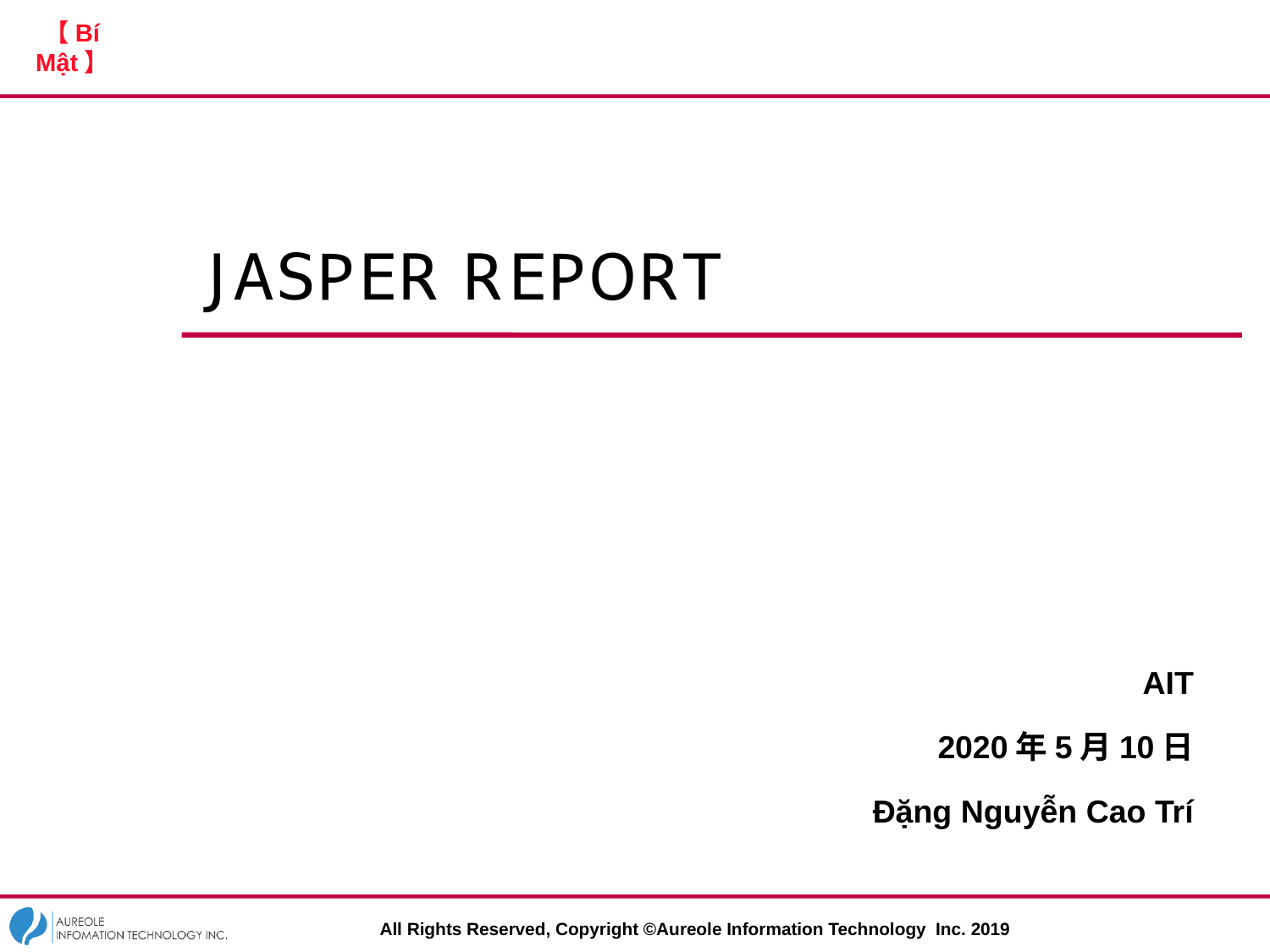

# JASPER REPORT
AIT
2020年5月10日
Đặng Nguyễn Cao Trí